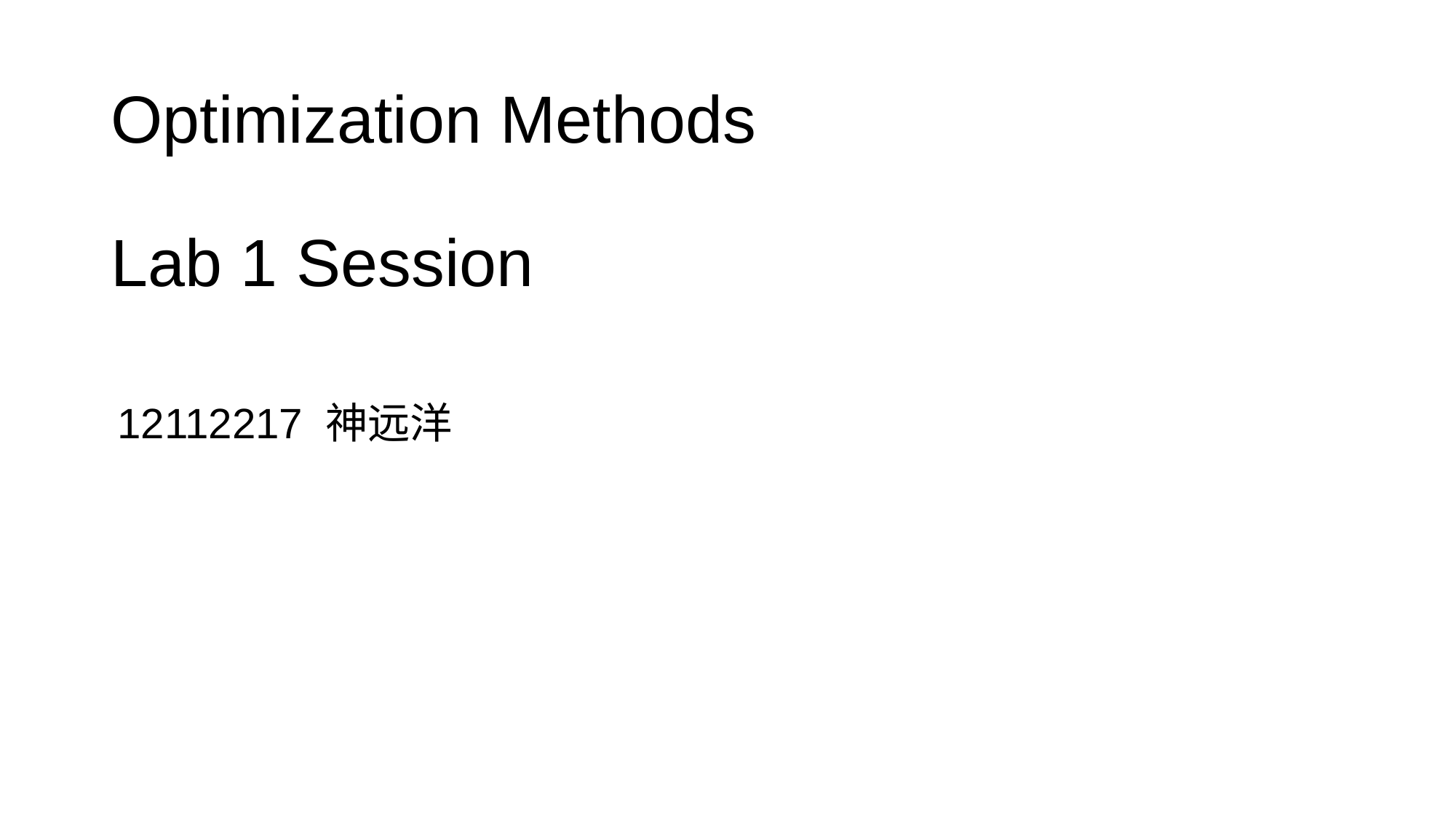

# Optimization Methods Lab 1 Session
  12112217 神远洋